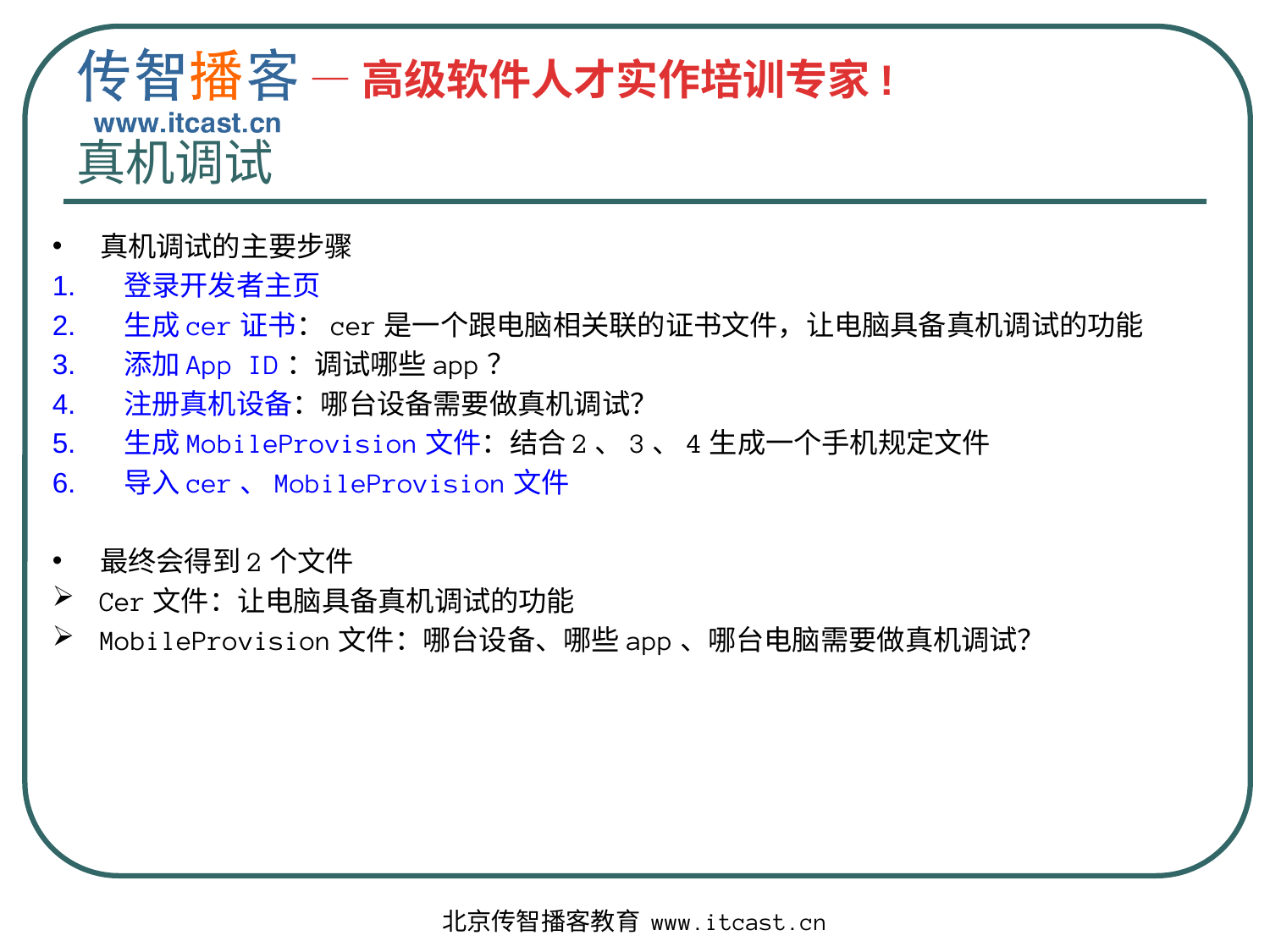

# 真机调试
真机调试的主要步骤
登录开发者主页
生成cer证书：cer是一个跟电脑相关联的证书文件，让电脑具备真机调试的功能
添加App ID：调试哪些app？
注册真机设备：哪台设备需要做真机调试？
生成MobileProvision文件：结合2、3、4生成一个手机规定文件
导入cer、MobileProvision文件

最终会得到2个文件
Cer文件：让电脑具备真机调试的功能
MobileProvision文件：哪台设备、哪些app、哪台电脑需要做真机调试？